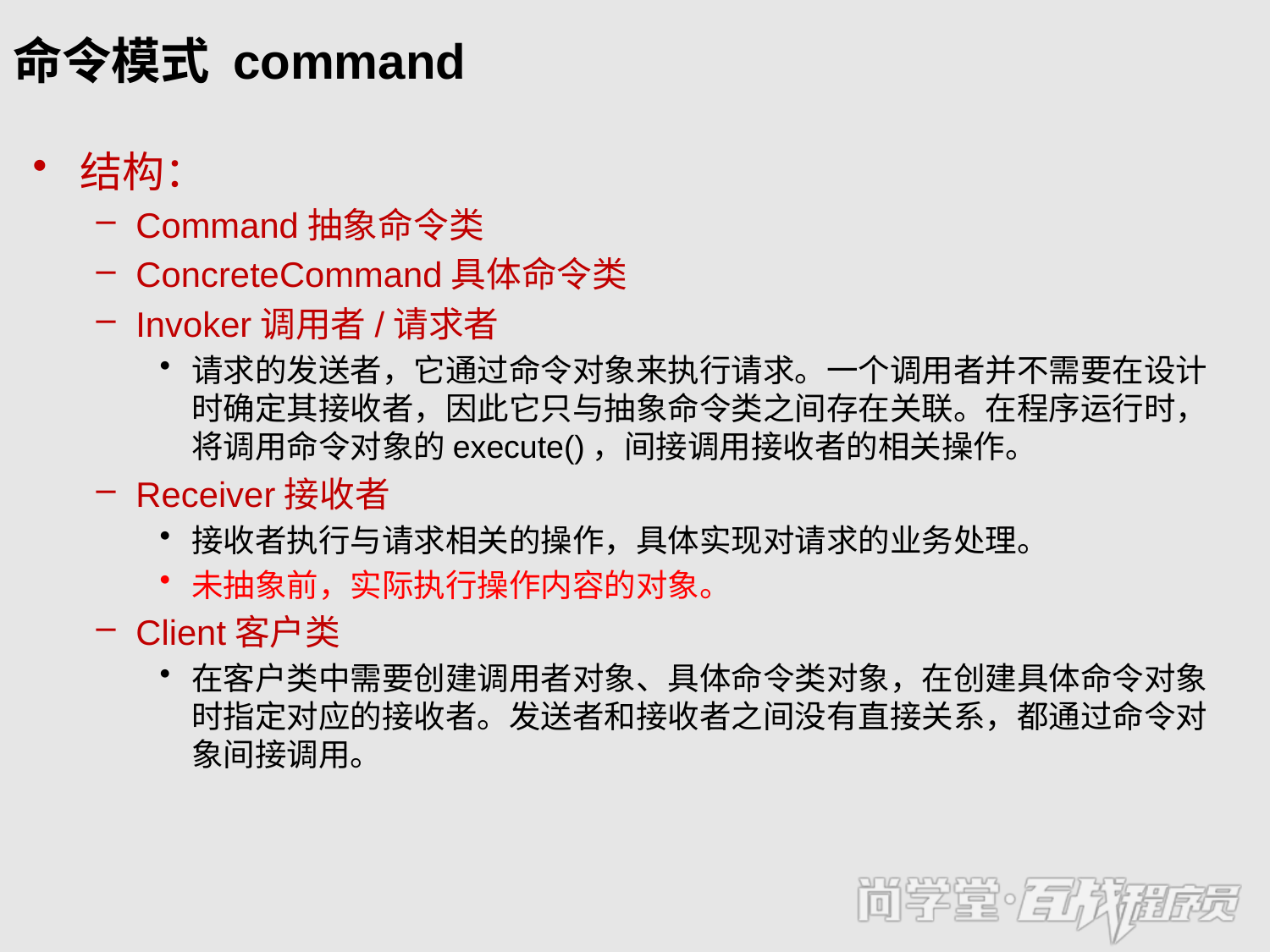

# 命令模式 command
结构：
Command抽象命令类
ConcreteCommand具体命令类
Invoker调用者/请求者
请求的发送者，它通过命令对象来执行请求。一个调用者并不需要在设计时确定其接收者，因此它只与抽象命令类之间存在关联。在程序运行时，将调用命令对象的execute()，间接调用接收者的相关操作。
Receiver接收者
接收者执行与请求相关的操作，具体实现对请求的业务处理。
未抽象前，实际执行操作内容的对象。
Client客户类
在客户类中需要创建调用者对象、具体命令类对象，在创建具体命令对象时指定对应的接收者。发送者和接收者之间没有直接关系，都通过命令对象间接调用。